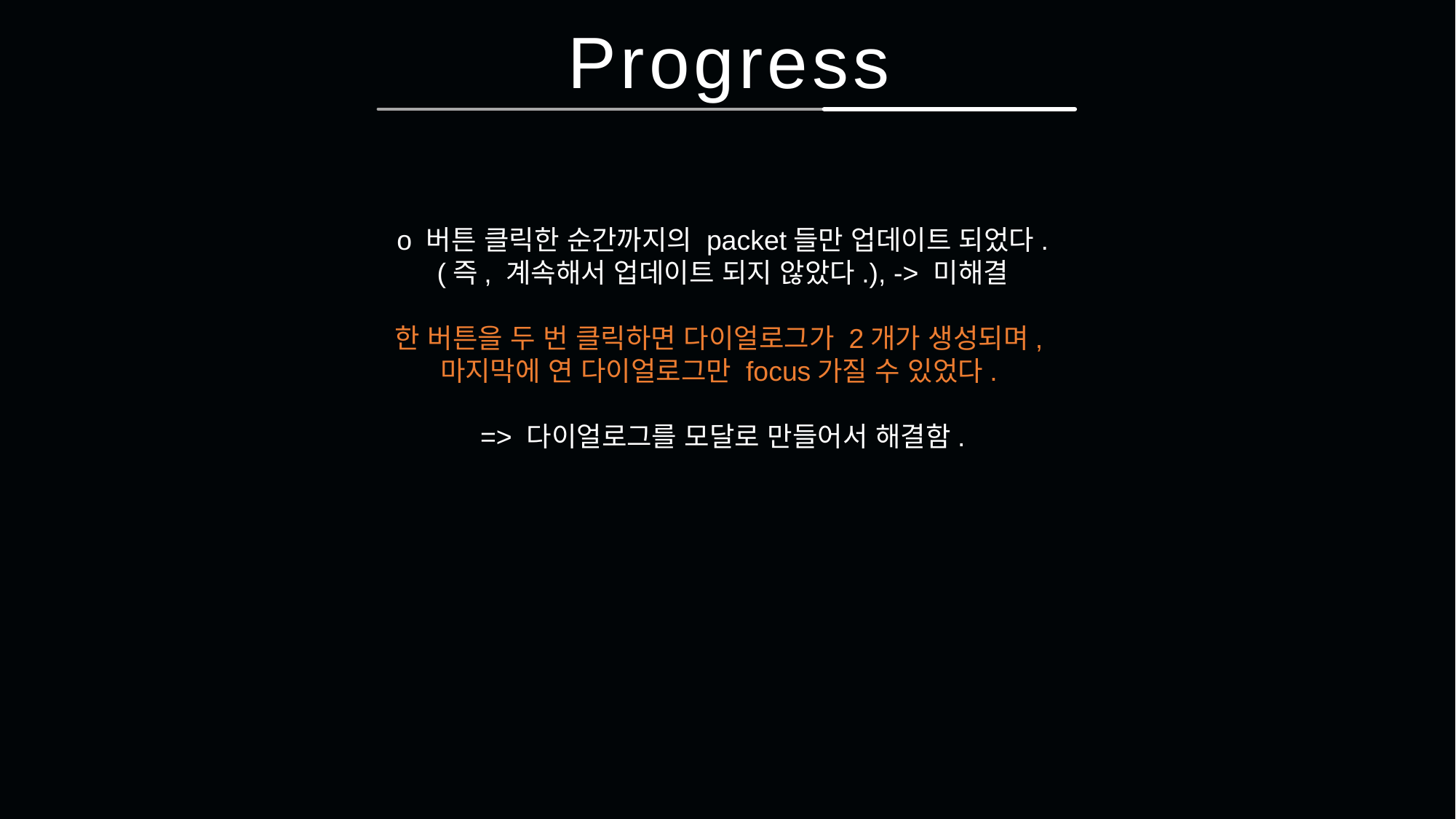

Progress
o 버튼 클릭한 순간까지의 packet들만 업데이트 되었다.
(즉, 계속해서 업데이트 되지 않았다.), -> 미해결

한 버튼을 두 번 클릭하면 다이얼로그가 2개가 생성되며,
마지막에 연 다이얼로그만 focus가질 수 있었다.

=> 다이얼로그를 모달로 만들어서 해결함.